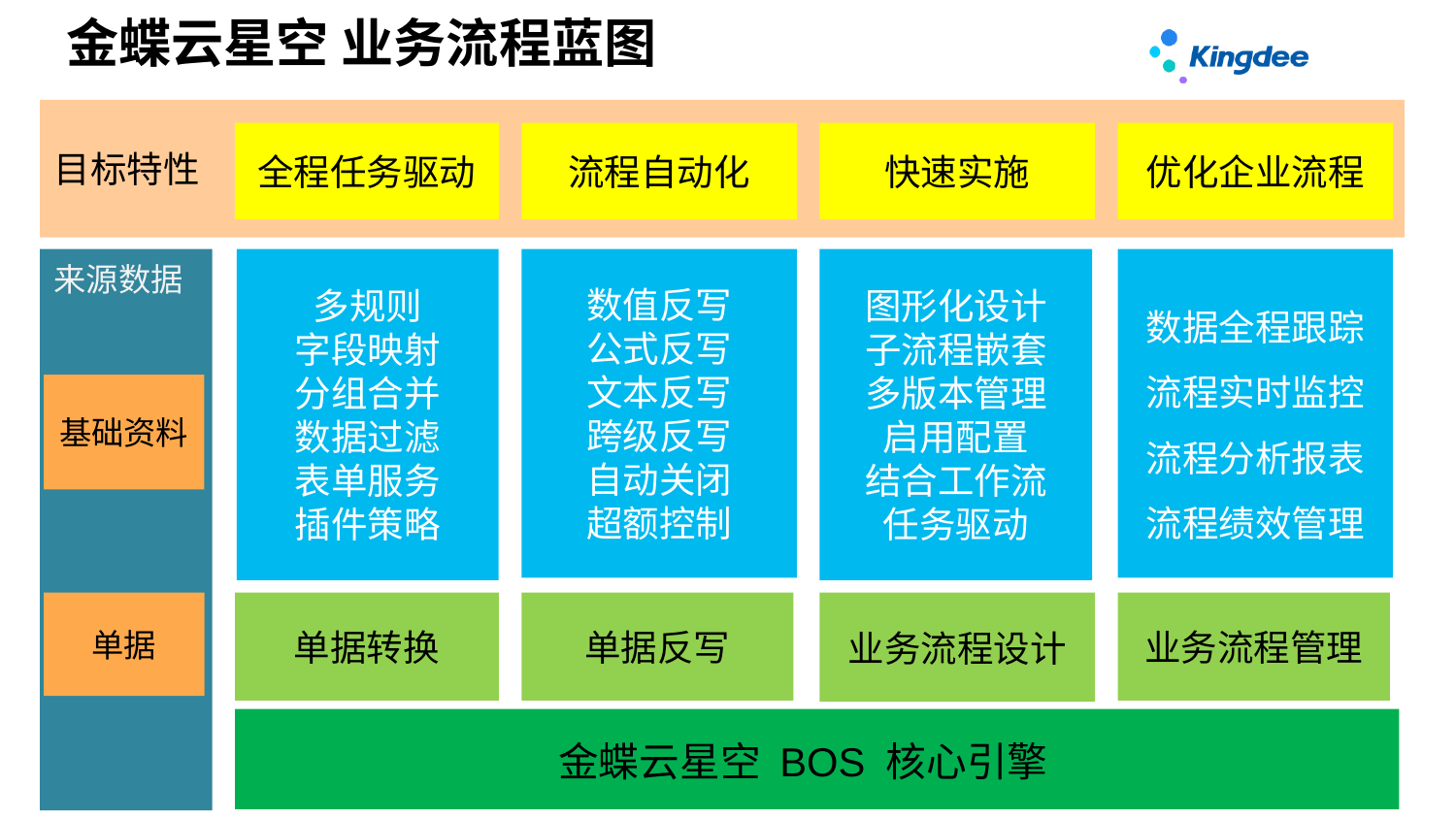

金蝶云星空 业务流程蓝图
目标特性
全程任务驱动
流程自动化
快速实施
优化企业流程

多规则
字段映射
分组合并
数据过滤
表单服务
插件策略
数值反写
公式反写
文本反写
跨级反写
自动关闭
超额控制
图形化设计
子流程嵌套
多版本管理
启用配置
结合工作流
任务驱动
数据全程跟踪
流程实时监控
流程分析报表
流程绩效管理
来源数据
基础资料
单据
单据转换
单据反写
业务流程设计
业务流程管理

金蝶云星空 BOS 核心引擎